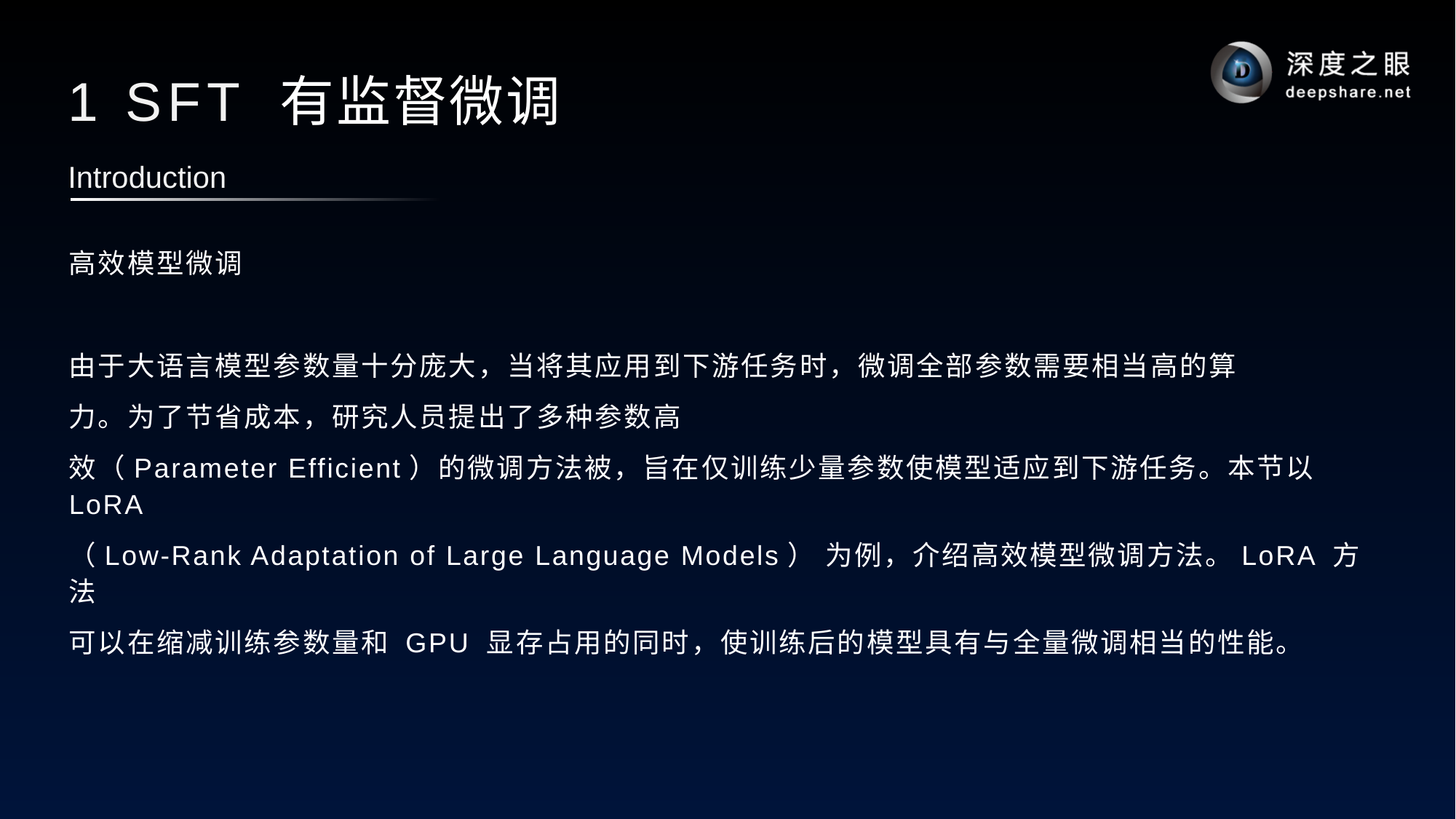

# 1 SFT 有监督微调
Introduction
高效模型微调

由于大语言模型参数量十分庞大，当将其应用到下游任务时，微调全部参数需要相当高的算
力。为了节省成本，研究人员提出了多种参数高
效（Parameter Efficient）的微调方法被，旨在仅训练少量参数使模型适应到下游任务。本节以 LoRA
（Low-Rank Adaptation of Large Language Models） 为例，介绍高效模型微调方法。LoRA 方法
可以在缩减训练参数量和 GPU 显存占用的同时，使训练后的模型具有与全量微调相当的性能。